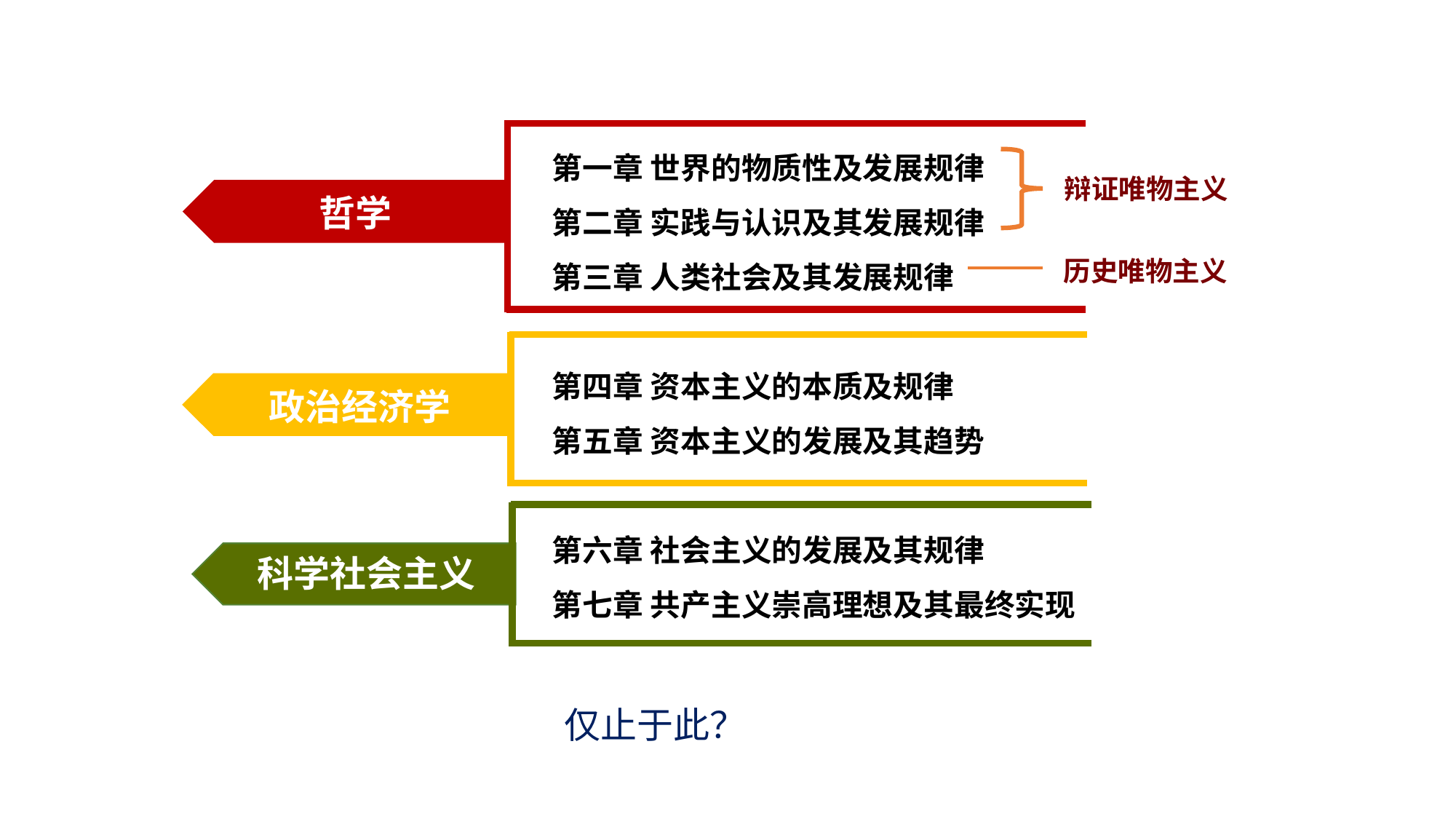

第一章 世界的物质性及发展规律
第二章 实践与认识及其发展规律
第三章 人类社会及其发展规律

第四章 资本主义的本质及规律
第五章 资本主义的发展及其趋势

第六章 社会主义的发展及其规律
第七章 共产主义崇高理想及其最终实现

辩证唯物主义

哲学
历史唯物主义

政治经济学
科学社会主义

仅止于此？